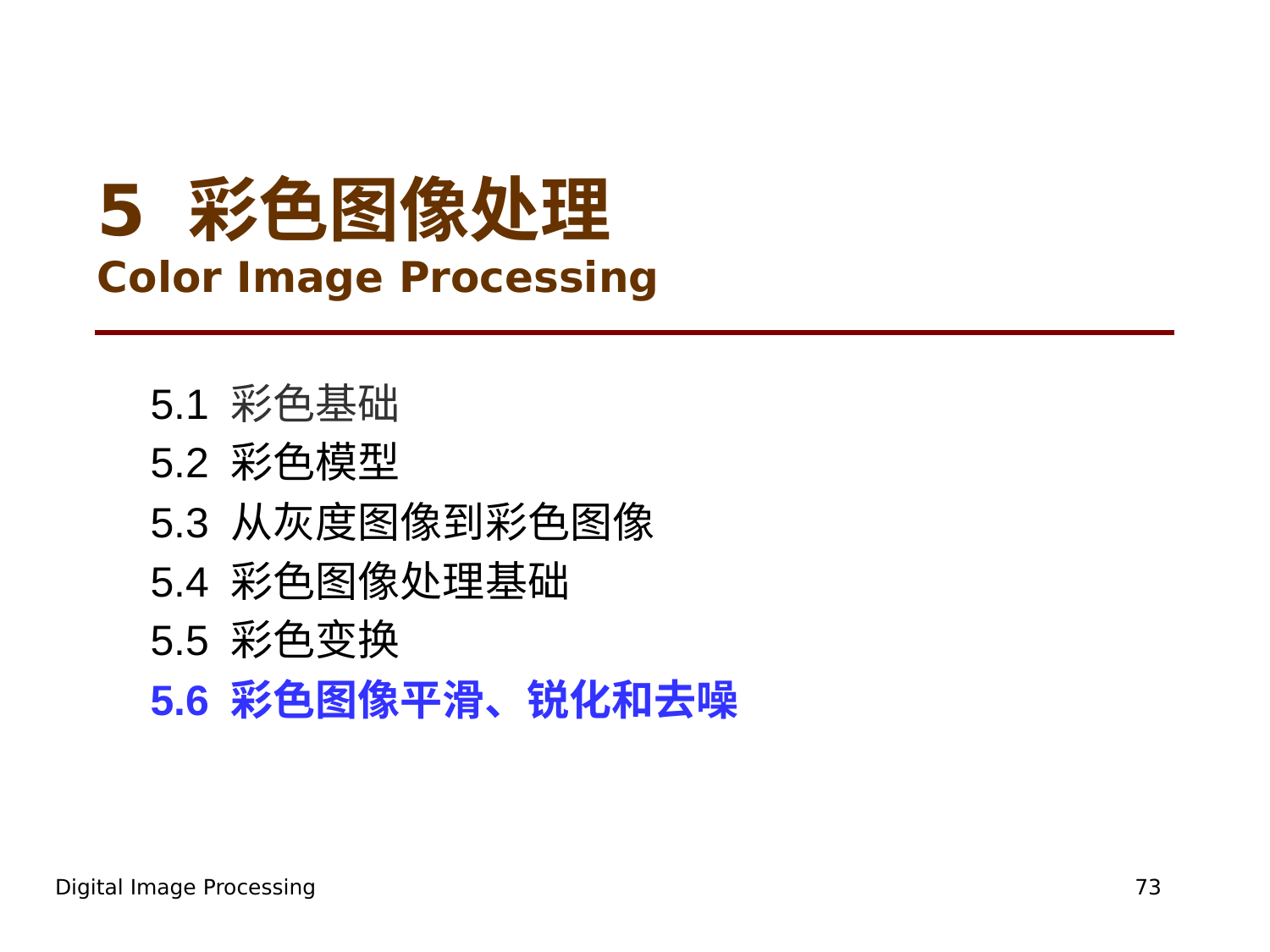

# 5 彩色图像处理 Color Image Processing
5.1 彩色基础
5.2 彩色模型
5.3 从灰度图像到彩色图像
5.4 彩色图像处理基础
5.5 彩色变换
5.6 彩色图像平滑、锐化和去噪
Digital Image Processing
73